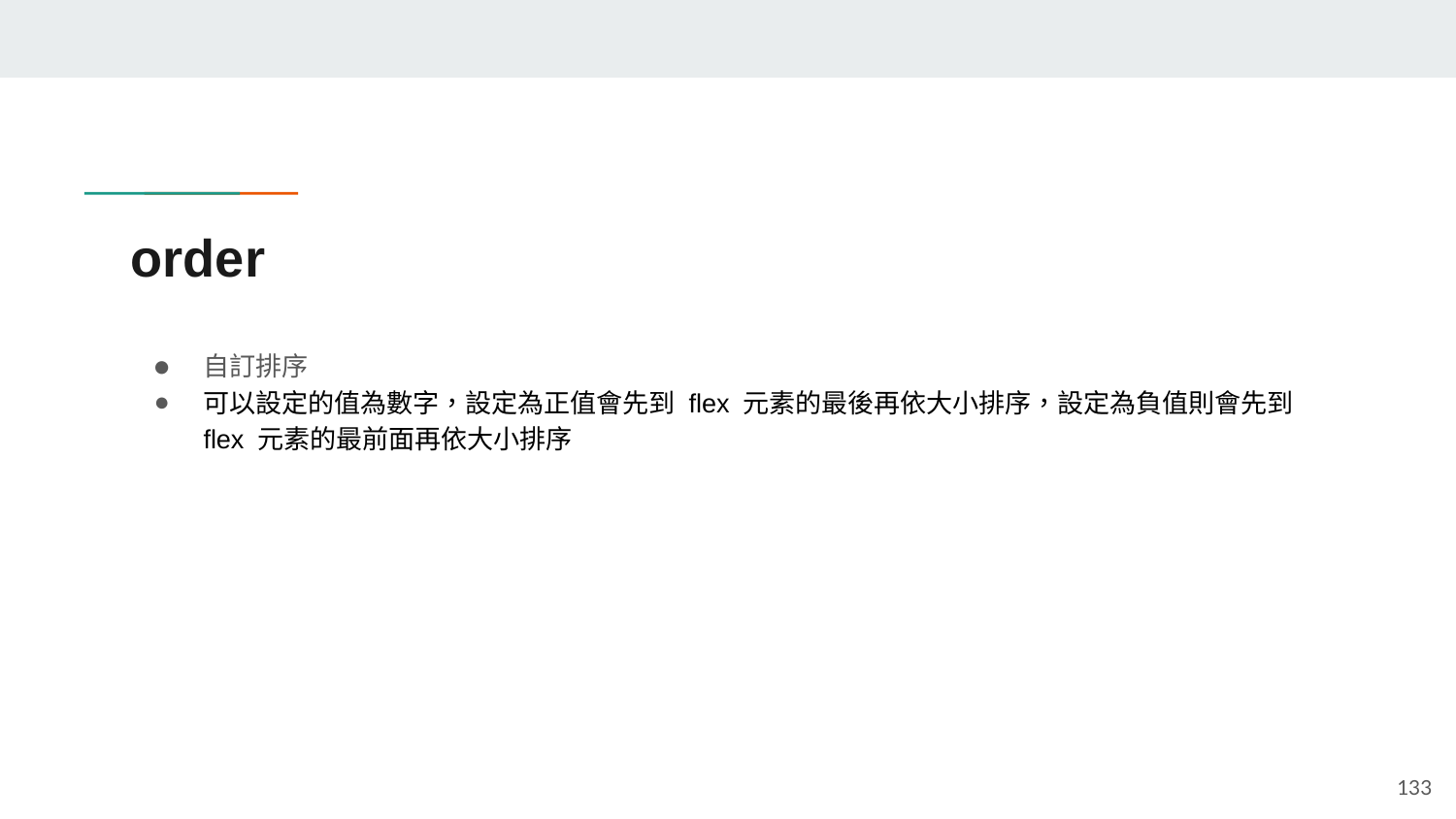

# order
自訂排序
可以設定的值為數字，設定為正值會先到 flex 元素的最後再依大小排序，設定為負值則會先到 flex 元素的最前面再依大小排序

133